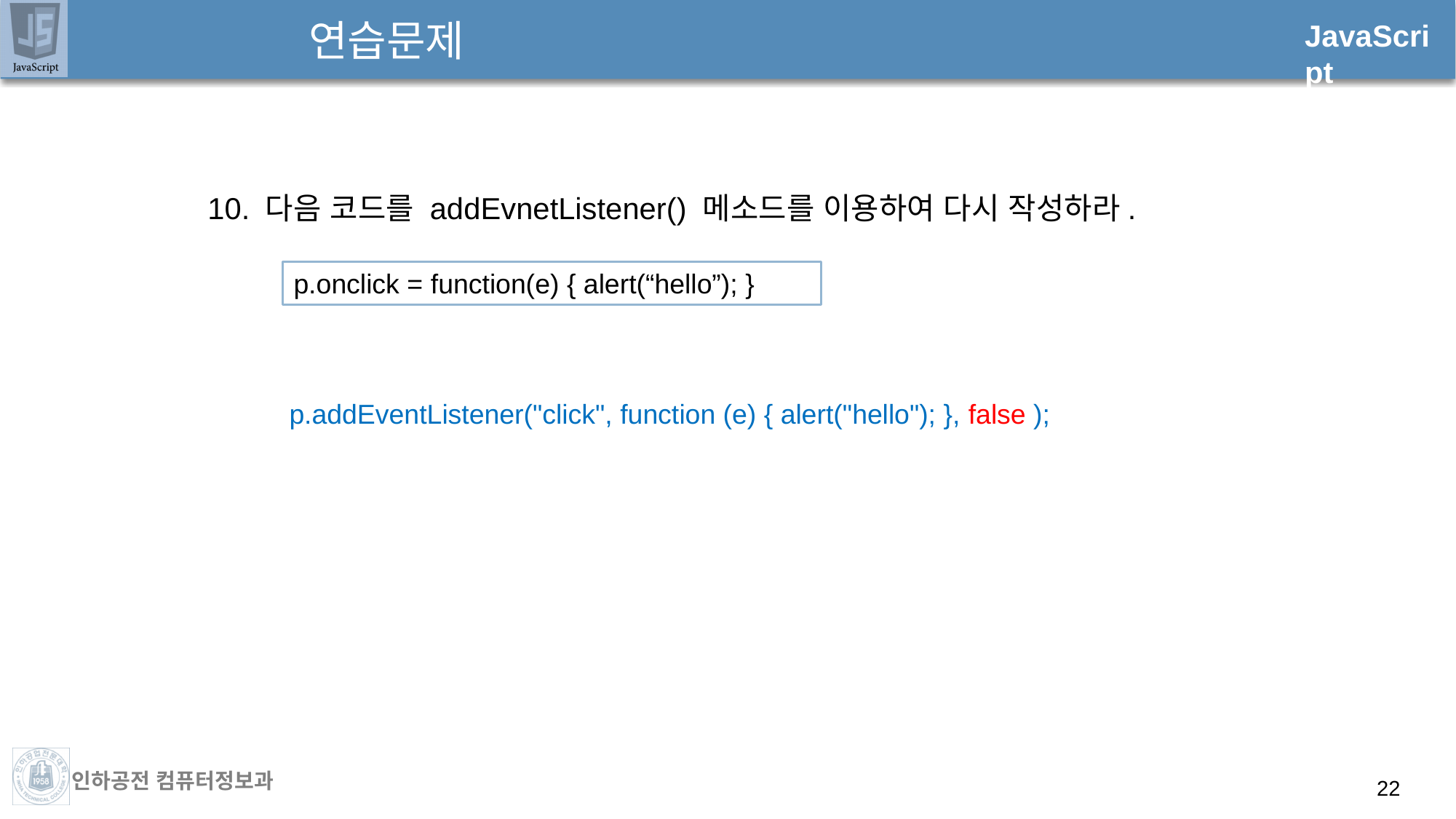

# 연습문제
10. 다음 코드를 addEvnetListener() 메소드를 이용하여 다시 작성하라.

p.onclick = function(e) { alert(“hello”); }
p.addEventListener("click", function (e) { alert("hello"); }, false );